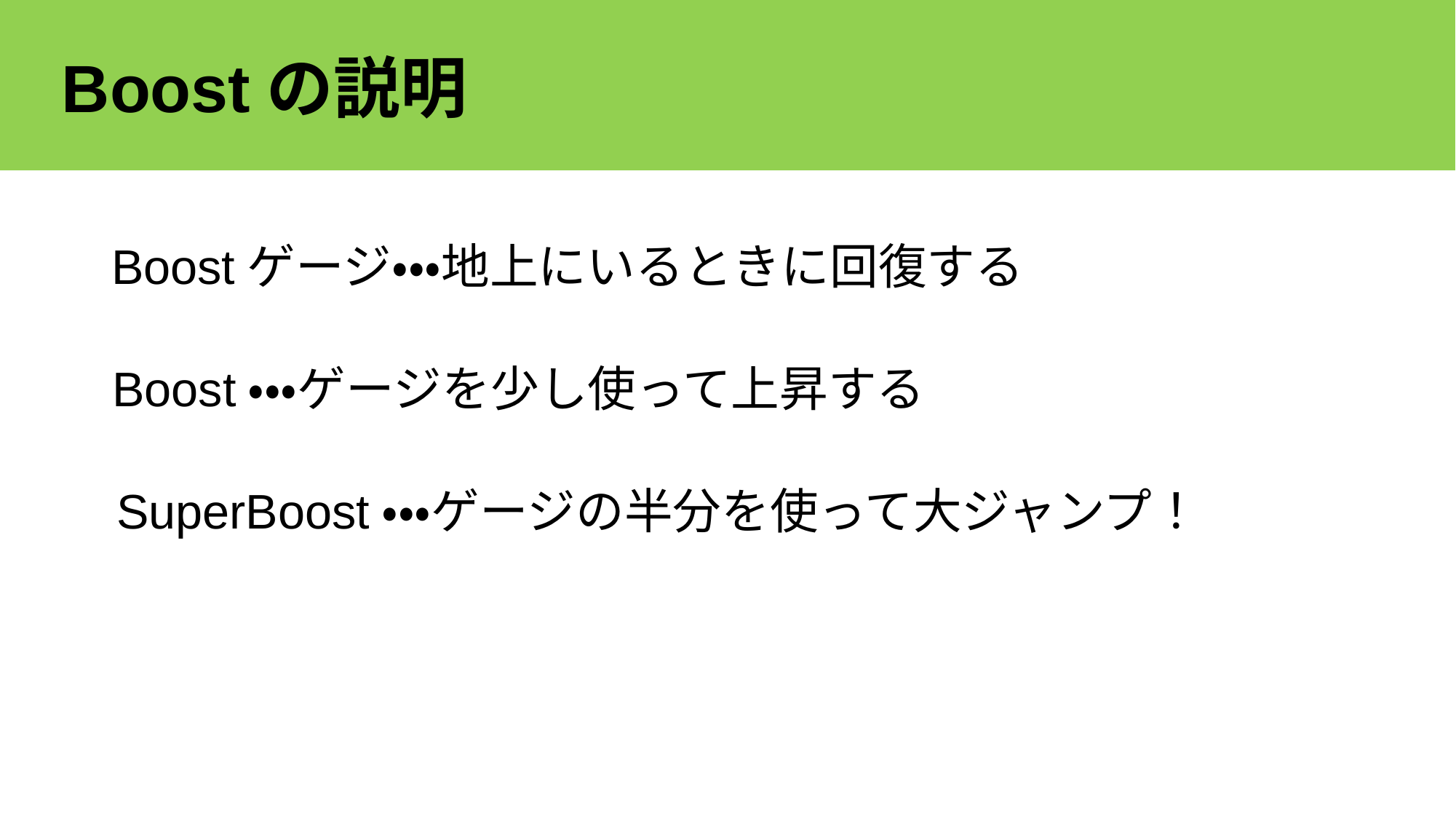

# Boostの説明
Boostゲージ・・・地上にいるときに回復する
Boost・・・ゲージを少し使って上昇する
SuperBoost・・・ゲージの半分を使って大ジャンプ！